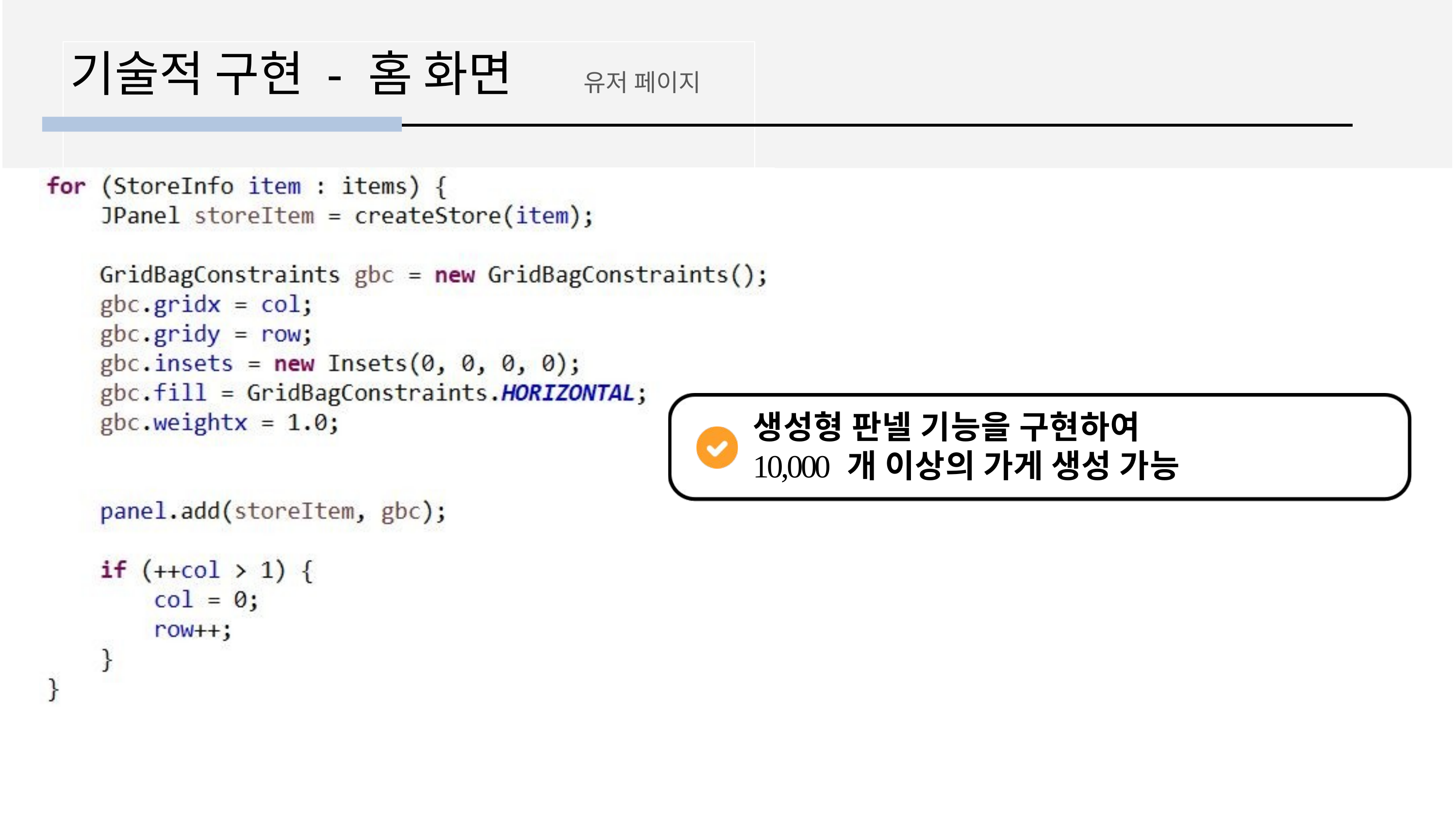

# 기술적 구현 - 홈 화면	유저 페이지

생성형 판넬 기능을 구현하여
10,000 개 이상의 가게 생성 가능